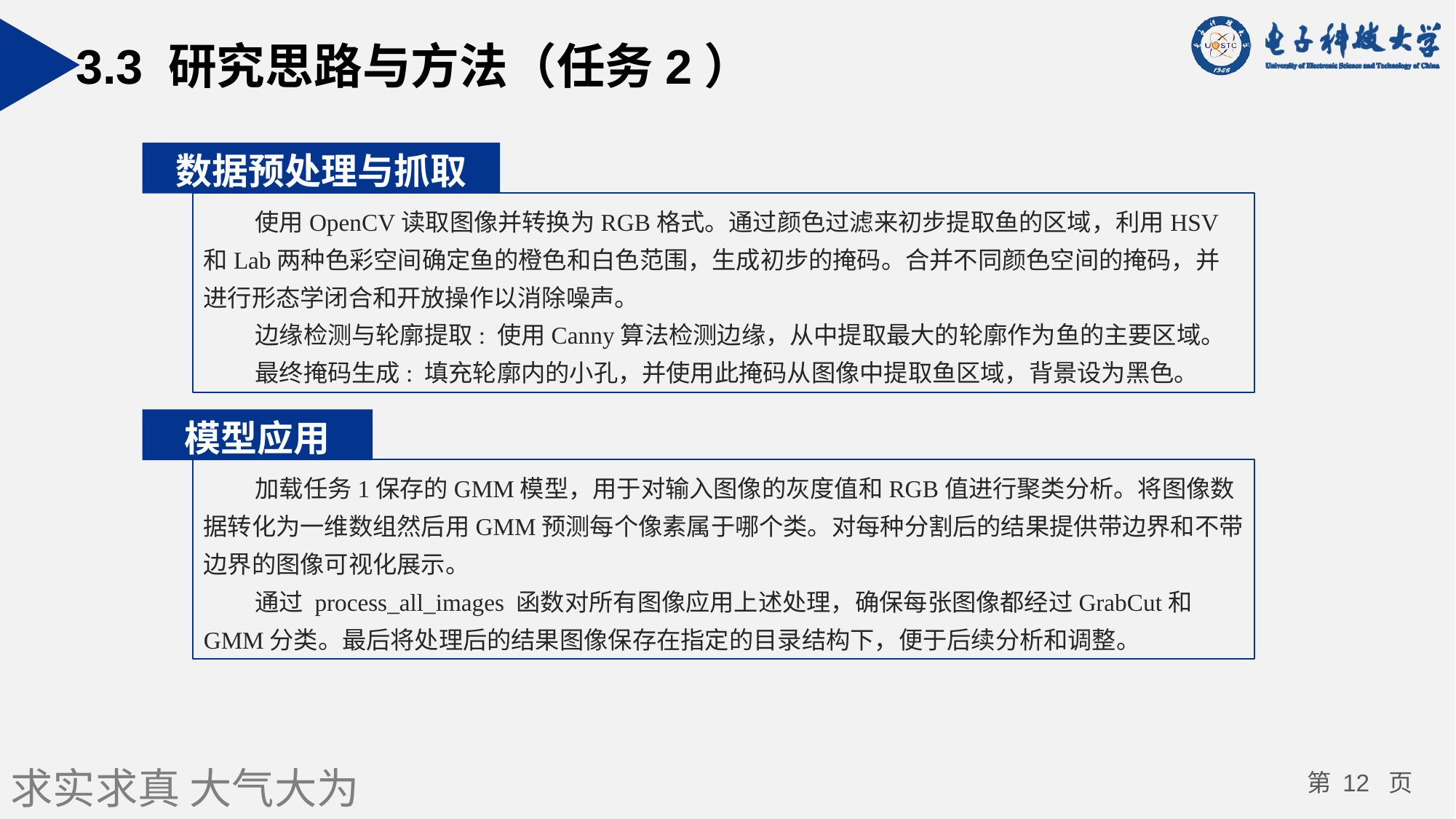

3.3 研究思路与方法（任务2）
数据预处理与抓取
使用OpenCV读取图像并转换为RGB格式。通过颜色过滤来初步提取鱼的区域，利用HSV和Lab两种色彩空间确定鱼的橙色和白色范围，生成初步的掩码。合并不同颜色空间的掩码，并进行形态学闭合和开放操作以消除噪声。
边缘检测与轮廓提取: 使用Canny算法检测边缘，从中提取最大的轮廓作为鱼的主要区域。
最终掩码生成: 填充轮廓内的小孔，并使用此掩码从图像中提取鱼区域，背景设为黑色。
模型应用
加载任务1保存的GMM模型，用于对输入图像的灰度值和RGB值进行聚类分析。将图像数据转化为一维数组然后用GMM预测每个像素属于哪个类。对每种分割后的结果提供带边界和不带边界的图像可视化展示。
通过 process_all_images 函数对所有图像应用上述处理，确保每张图像都经过GrabCut和GMM分类。最后将处理后的结果图像保存在指定的目录结构下，便于后续分析和调整。